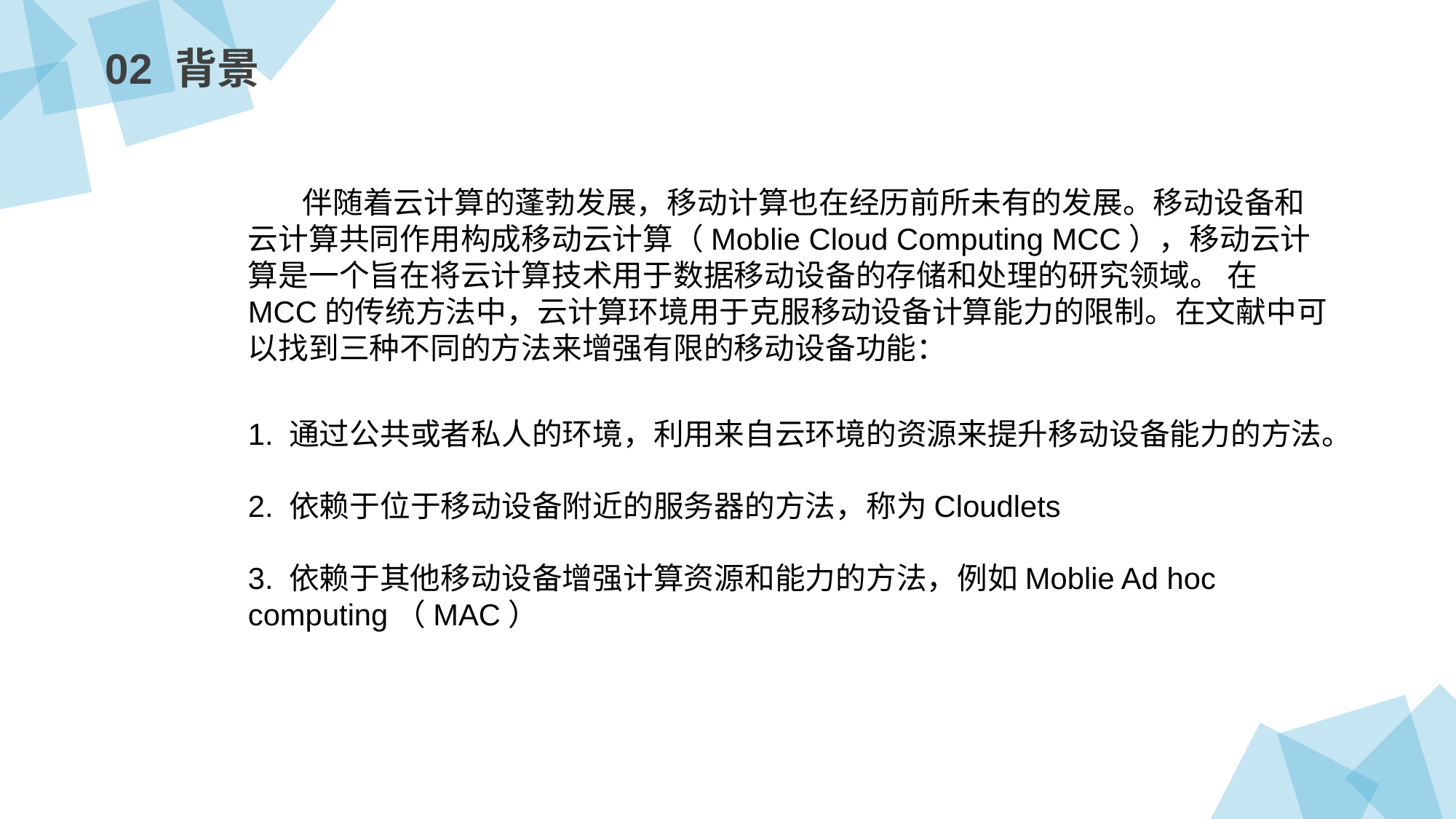

02 背景
       伴随着云计算的蓬勃发展，移动计算也在经历前所未有的发展。移动设备和云计算共同作用构成移动云计算（Moblie Cloud Computing MCC），移动云计算是一个旨在将云计算技术用于数据移动设备的存储和处理的研究领域。 在MCC的传统方法中，云计算环境用于克服移动设备计算能力的限制。在文献中可以找到三种不同的方法来增强有限的移动设备功能：
1. 通过公共或者私人的环境，利用来自云环境的资源来提升移动设备能力的方法。
2. 依赖于位于移动设备附近的服务器的方法，称为Cloudlets
3. 依赖于其他移动设备增强计算资源和能力的方法，例如Moblie Ad hoc          computing（MAC）